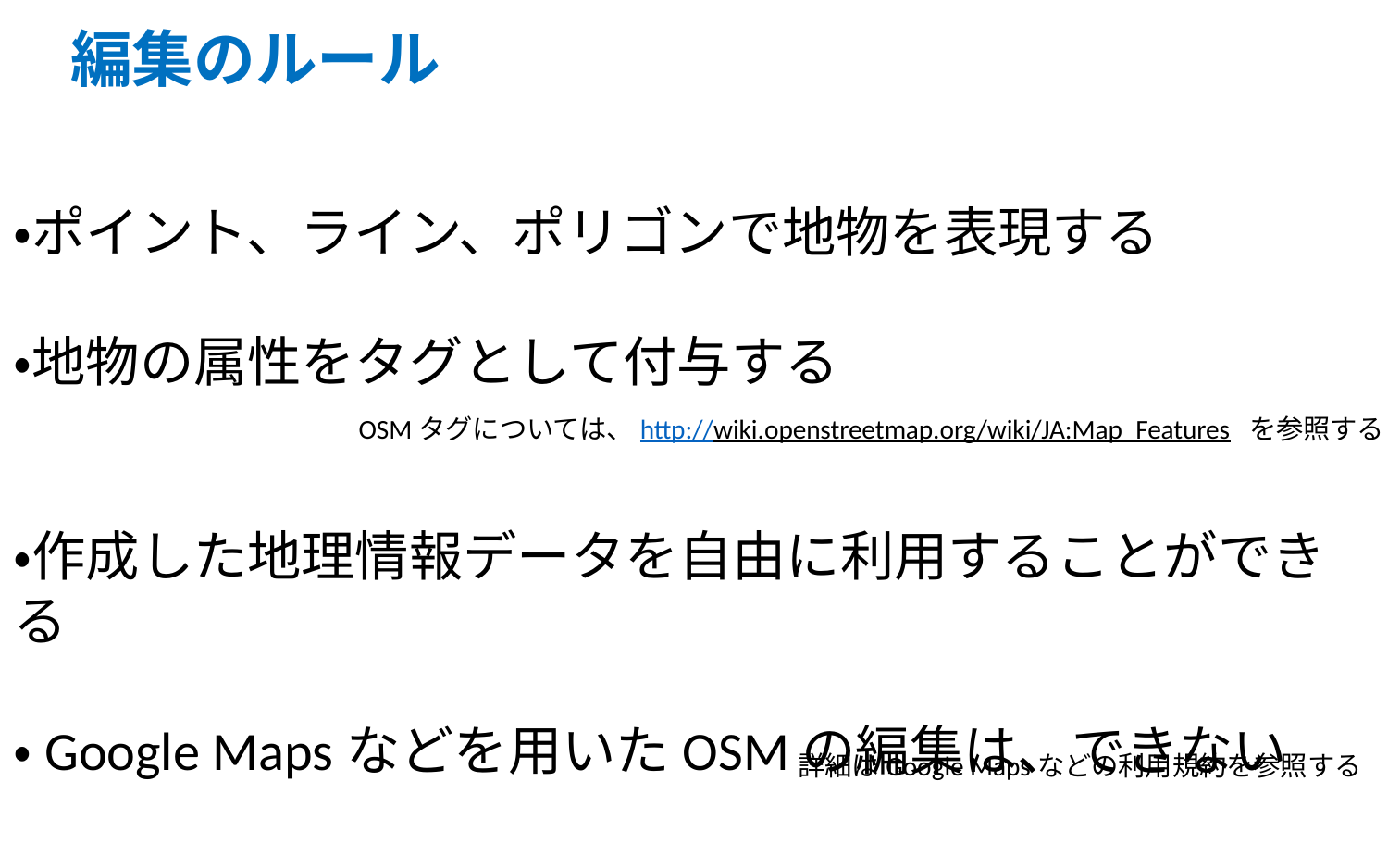

# 編集のルール
・ポイント、ライン、ポリゴンで地物を表現する

・地物の属性をタグとして付与する

・作成した地理情報データを自由に利用することができる

・Google Mapsなどを用いたOSMの編集は、できない

OSMタグについては、http://wiki.openstreetmap.org/wiki/JA:Map_Features  を参照する
詳細はGoogle Mapsなどの利用規約を参照する